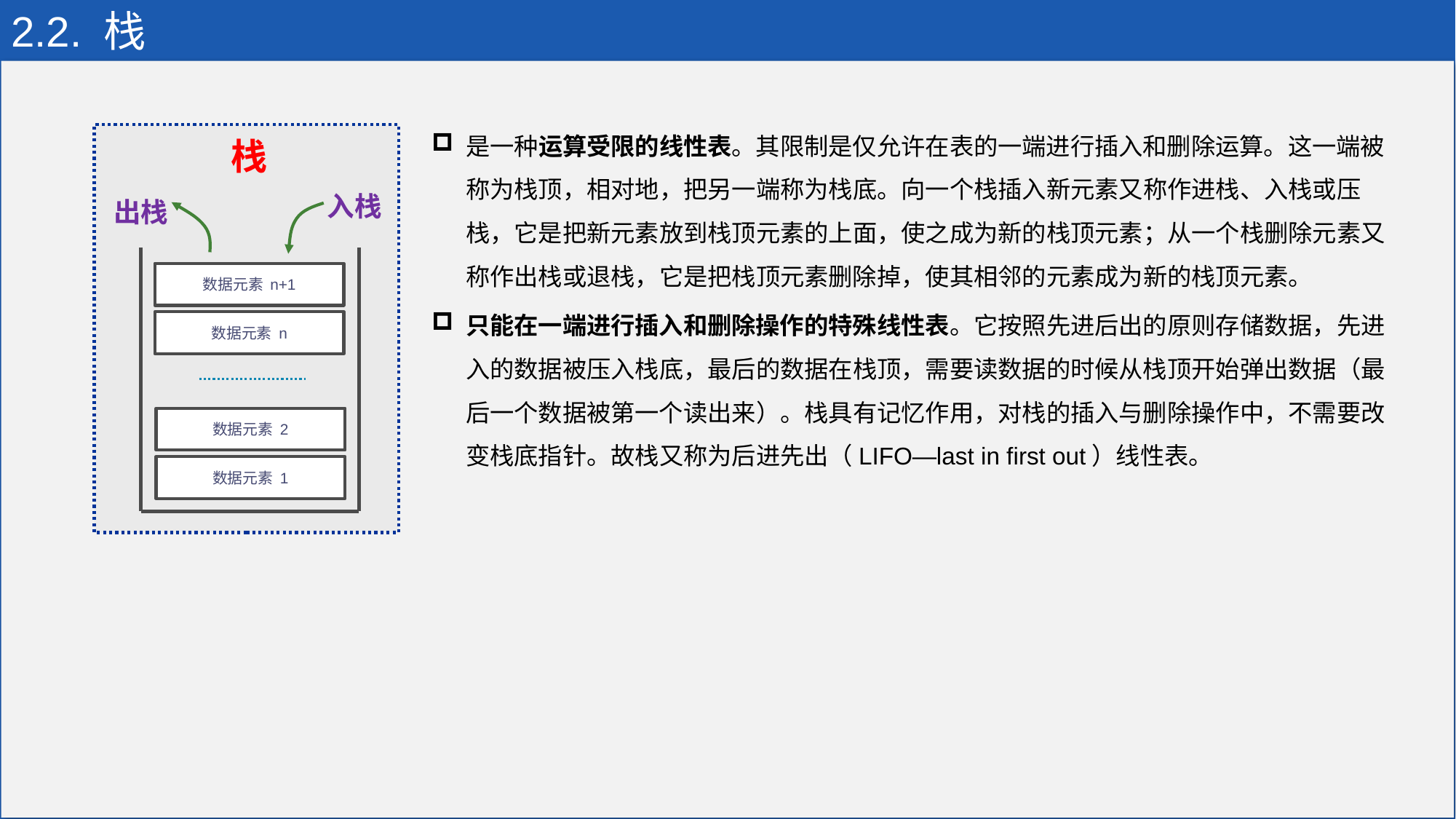

# 2.2. 栈
是一种运算受限的线性表。其限制是仅允许在表的一端进行插入和删除运算。这一端被称为栈顶，相对地，把另一端称为栈底。向一个栈插入新元素又称作进栈、入栈或压栈，它是把新元素放到栈顶元素的上面，使之成为新的栈顶元素；从一个栈删除元素又称作出栈或退栈，它是把栈顶元素删除掉，使其相邻的元素成为新的栈顶元素。
只能在一端进行插入和删除操作的特殊线性表。它按照先进后出的原则存储数据，先进入的数据被压入栈底，最后的数据在栈顶，需要读数据的时候从栈顶开始弹出数据（最后一个数据被第一个读出来）。栈具有记忆作用，对栈的插入与删除操作中，不需要改变栈底指针。故栈又称为后进先出（LIFO—last in first out）线性表。

栈
入栈
出栈

数据元素 n+1
数据元素 n
数据元素 2
数据元素 1